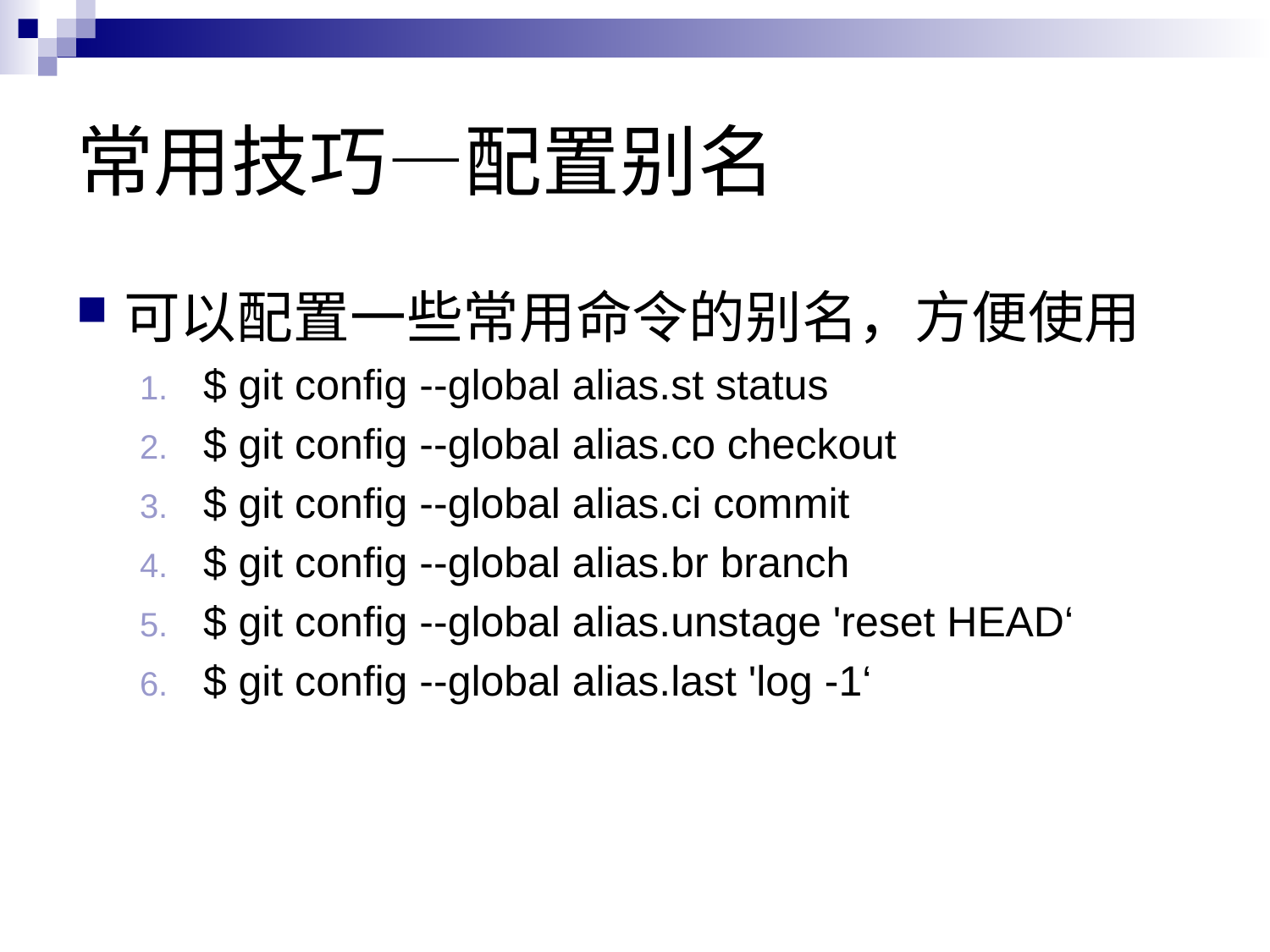

# 常用技巧—配置别名
可以配置一些常用命令的别名，方便使用
$ git config --global alias.st status
$ git config --global alias.co checkout
$ git config --global alias.ci commit
$ git config --global alias.br branch
$ git config --global alias.unstage 'reset HEAD‘
$ git config --global alias.last 'log -1‘